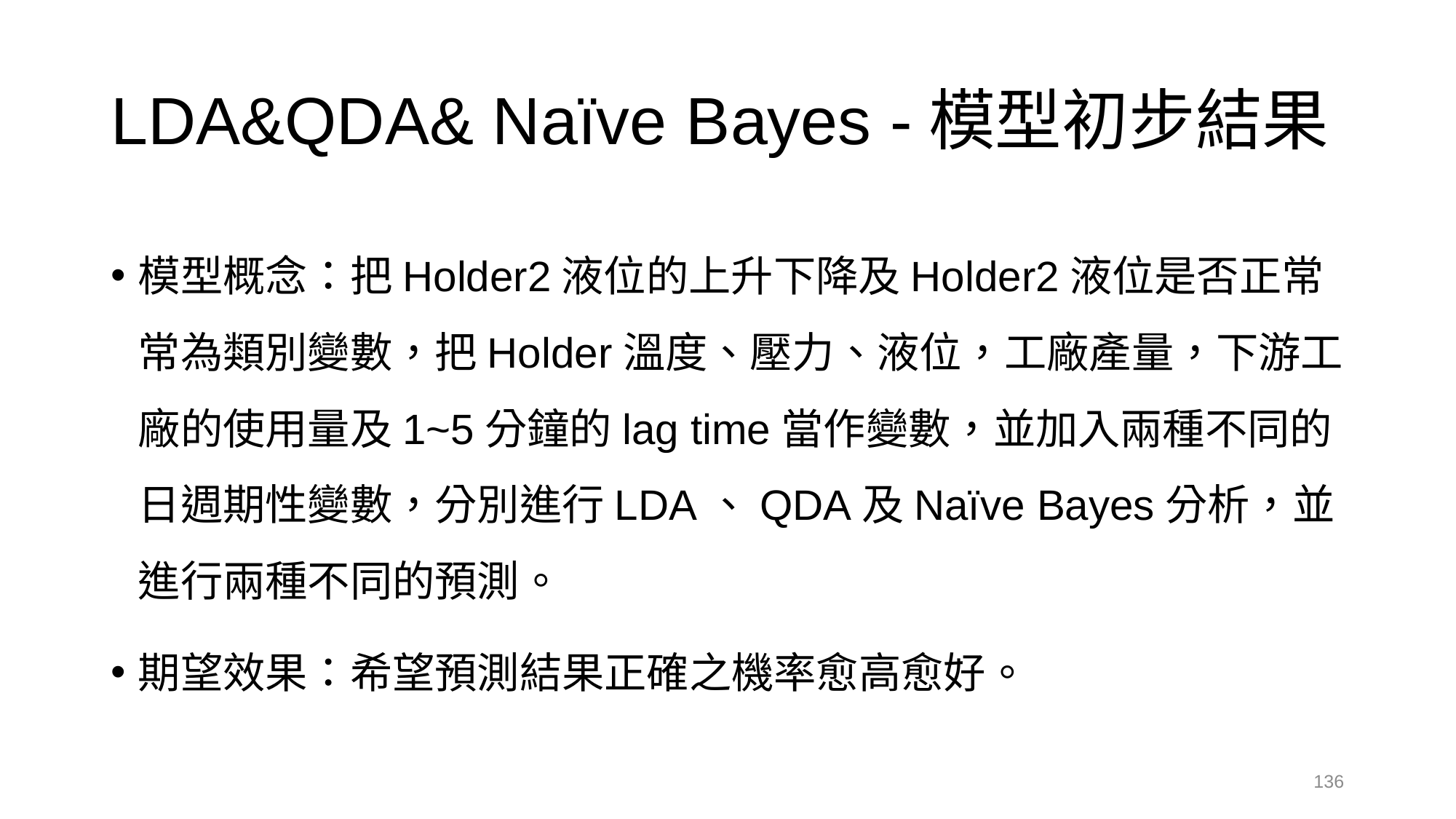

# LDA&QDA& Naïve Bayes -模型初步結果
模型概念：把Holder2液位的上升下降及Holder2液位是否正常常為類別變數，把Holder溫度、壓力、液位，工廠產量，下游工廠的使用量及1~5分鐘的lag time當作變數，並加入兩種不同的日週期性變數，分別進行LDA、QDA及Naïve Bayes分析，並進行兩種不同的預測。
期望效果：希望預測結果正確之機率愈高愈好。

136